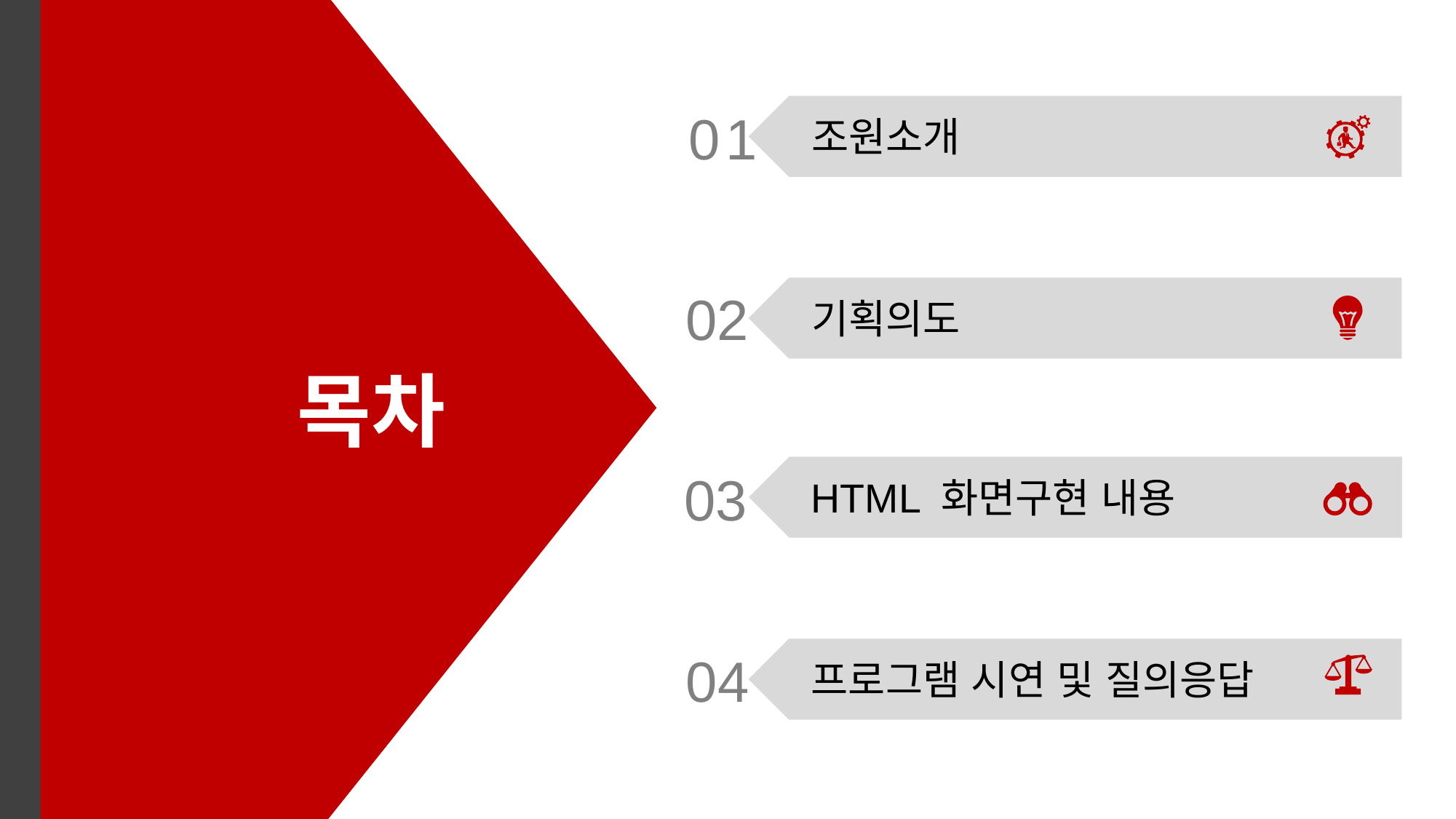

01
조원소개

02
기획의도

목차

03
HTML 화면구현 내용

04
프로그램 시연 및 질의응답